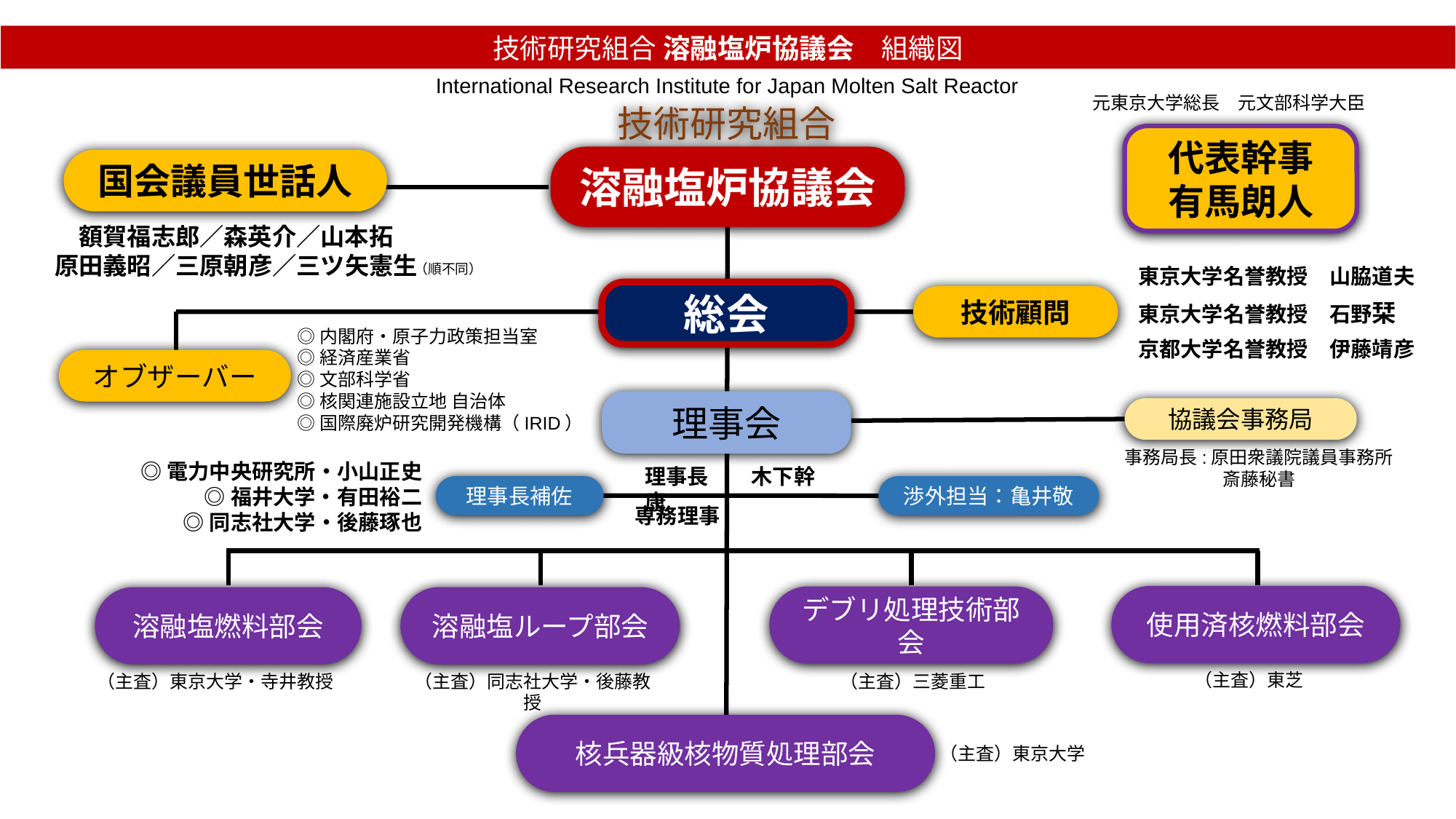

技術研究組合 溶融塩炉協議会　組織図
International Research Institute for Japan Molten Salt Reactor
元東京大学総長　元文部科学大臣
技術研究組合
代表幹事
有馬朗人

溶融塩炉協議会
国会議員世話人
額賀福志郎／森英介／山本拓
原田義昭／三原朝彦／三ツ矢憲生
（順不同）
東京大学名誉教授　山脇道夫
東京大学名誉教授　石野栞

京都大学名誉教授　伊藤靖彦
総会
技術顧問
◎内閣府・原子力政策担当室
◎経済産業省
◎文部科学省
◎核関連施設立地 自治体
◎国際廃炉研究開発機構（IRID）
オブザーバー
理事会
協議会事務局
事務局長:原田衆議院議員事務所
斎藤秘書
◎電力中央研究所・小山正史
◎福井大学・有田裕二
◎同志社大学・後藤琢也
理事長　　木下幹康
理事長補佐
渉外担当：亀井敬
専務理事
使用済核燃料部会
デブリ処理技術部会
溶融塩燃料部会
溶融塩ループ部会
（主査）東芝
（主査）東京大学・寺井教授
（主査）同志社大学・後藤教授
（主査）三菱重工
核兵器級核物質処理部会
（主査）東京大学